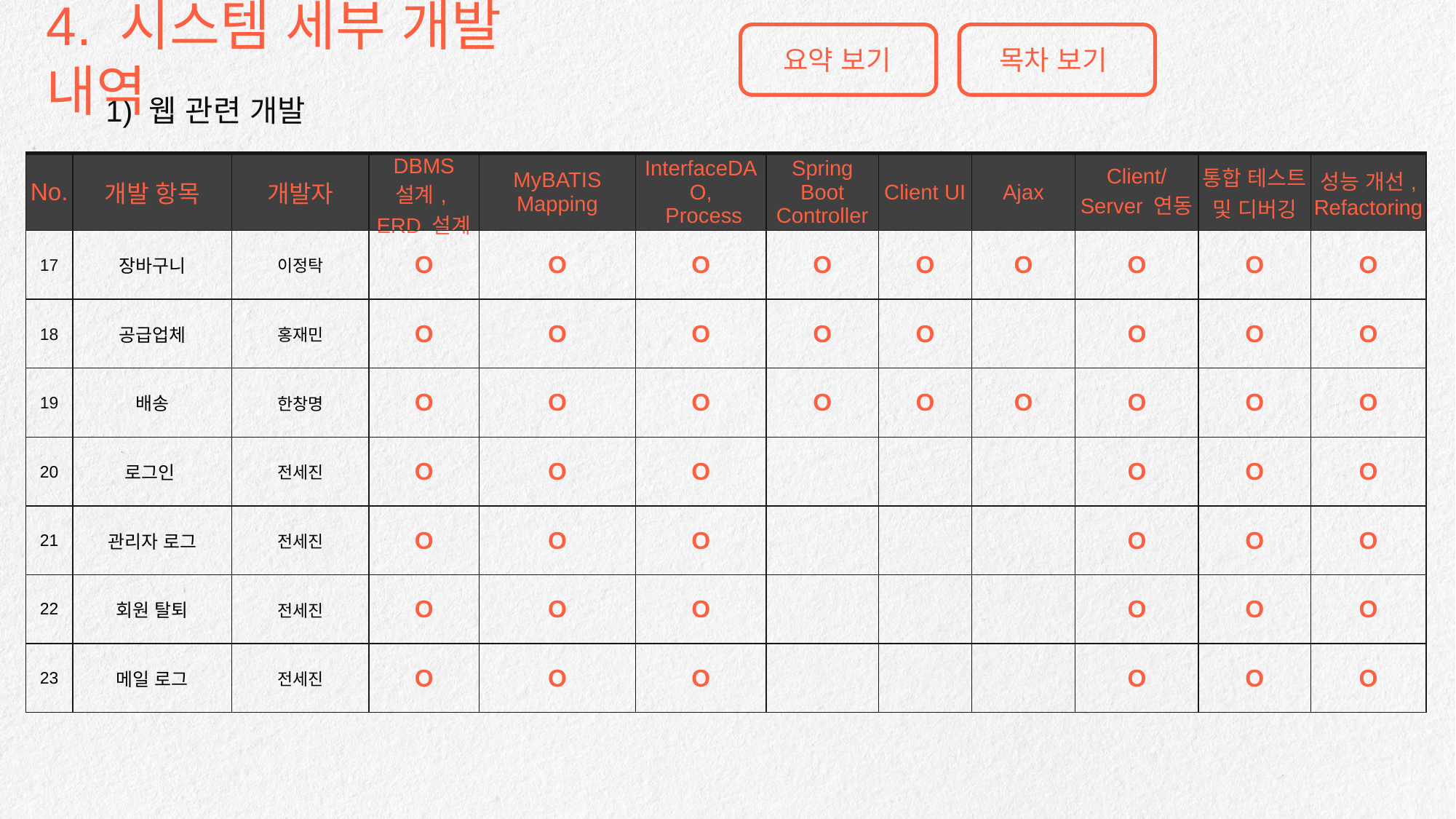

4. 시스템 세부 개발 내역

요약 보기
목차 보기
1) 웹 관련 개발
| No. | 개발 항목 | 개발자 | DBMS 설계, ERD 설계 | MyBATIS Mapping | InterfaceDAO, Process | Spring Boot Controller | Client UI | Ajax | Client/Server 연동 | 통합 테스트 및 디버깅 | 성능 개선, Refactoring |
| --- | --- | --- | --- | --- | --- | --- | --- | --- | --- | --- | --- |
| 17 | 장바구니 | 이정탁 | O | O | O | O | O | O | O | O | O |
| 18 | 공급업체 | 홍재민 | O | O | O | O | O |  | O | O | O |
| 19 | 배송 | 한창명 | O | O | O | O | O | O | O | O | O |
| 20 | 로그인 | 전세진 | O | O | O |  |  |  | O | O | O |
| 21 | 관리자 로그 | 전세진 | O | O | O |  |  |  | O | O | O |
| 22 | 회원 탈퇴 | 전세진 | O | O | O |  |  |  | O | O | O |
| 23 | 메일 로그 | 전세진 | O | O | O |  |  |  | O | O | O |